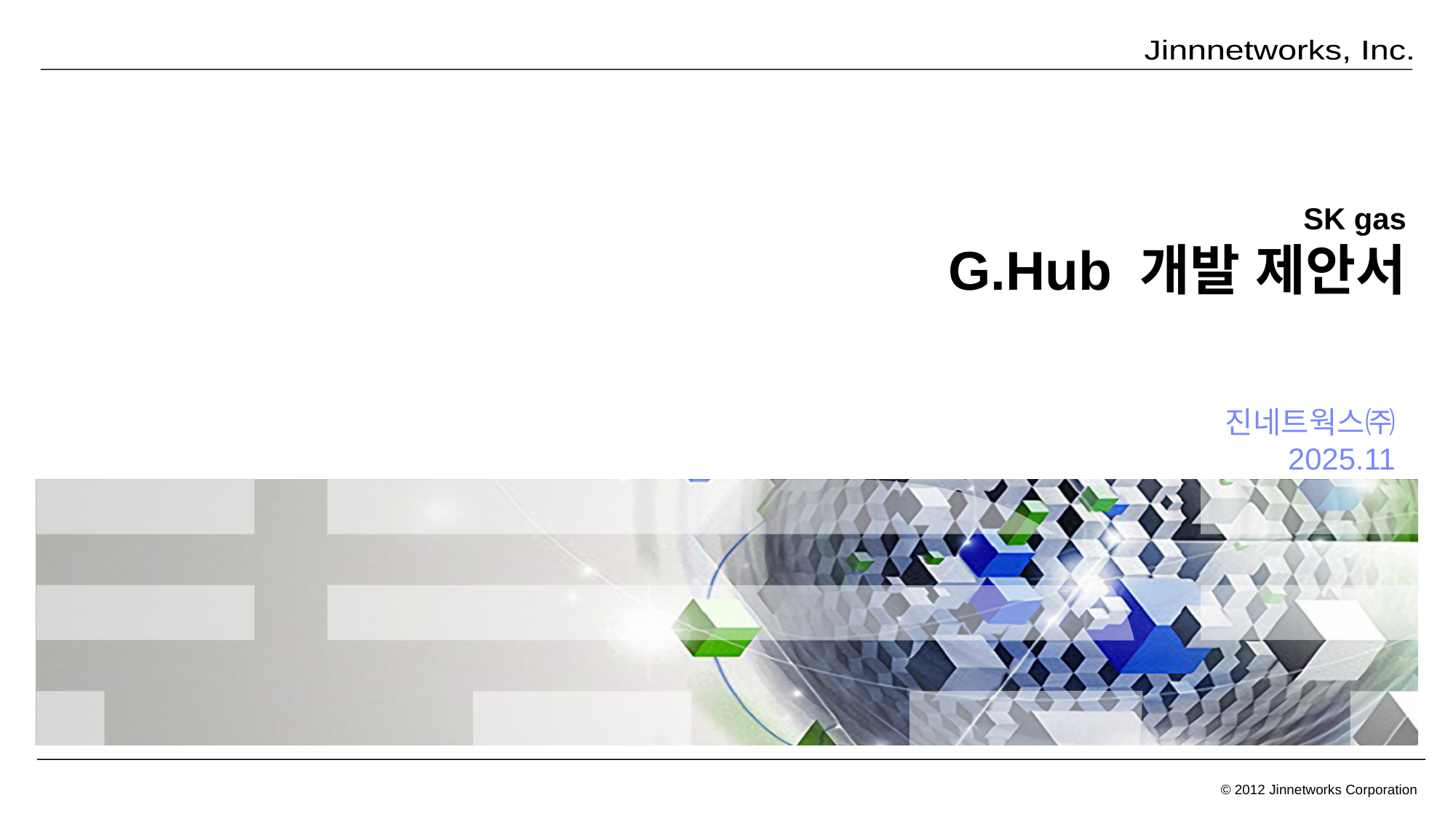

# SK gas G.Hub 개발 제안서

진네트웍스㈜
2025.11